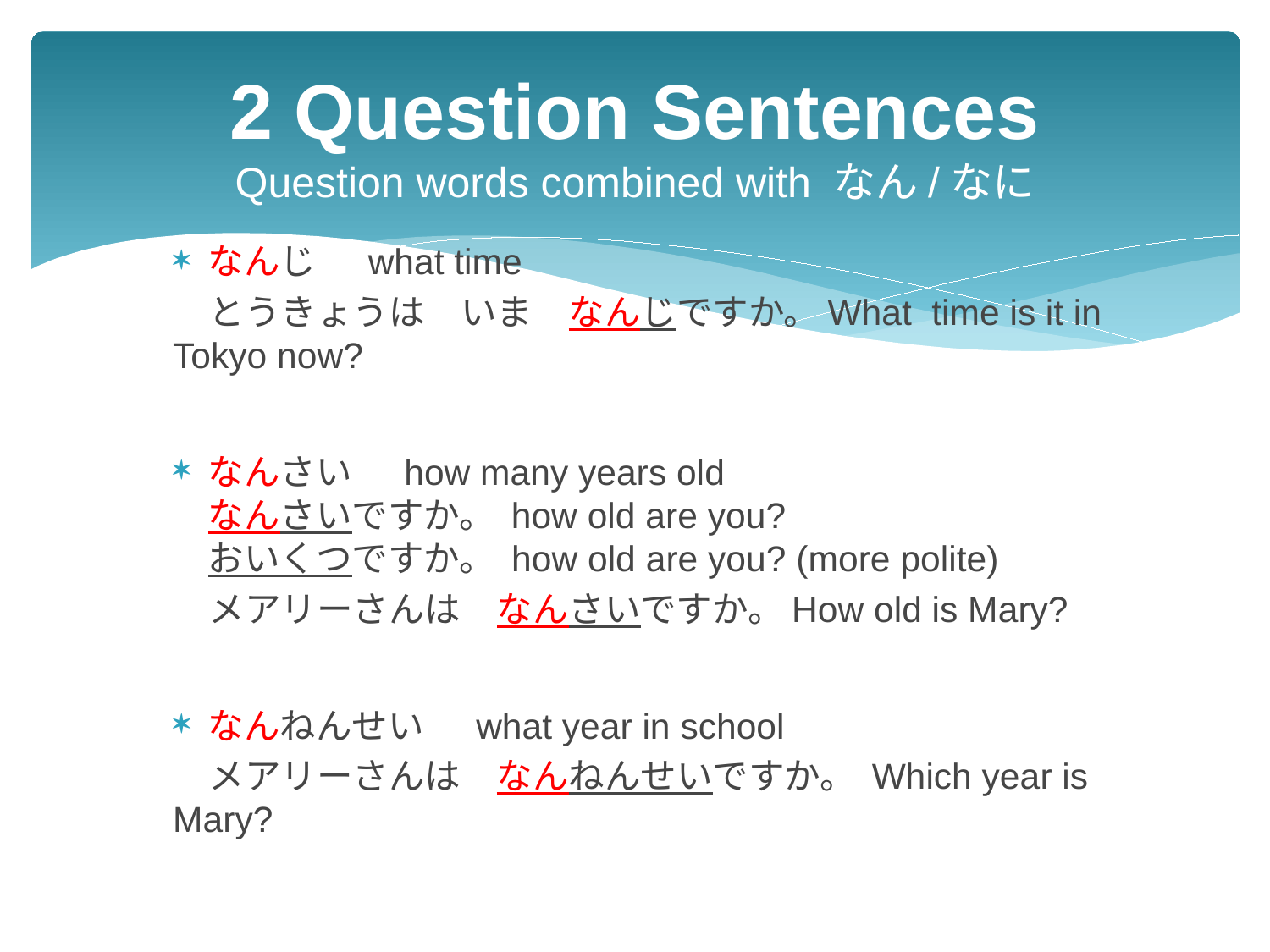

# 2 Question Sentences Question words combined with なん/なに
なんじ 　what time
　とうきょうは　いま　なんじですか。What  time is it in Tokyo now?

なんさい 　how many years old
なんさいですか。 how old are you?
おいくつですか。 how old are you? (more polite)
　メアリーさんは　なんさいですか。How old is Mary?

なんねんせい 　what year in school
　メアリーさんは　なんねんせいですか。 Which year is Mary?